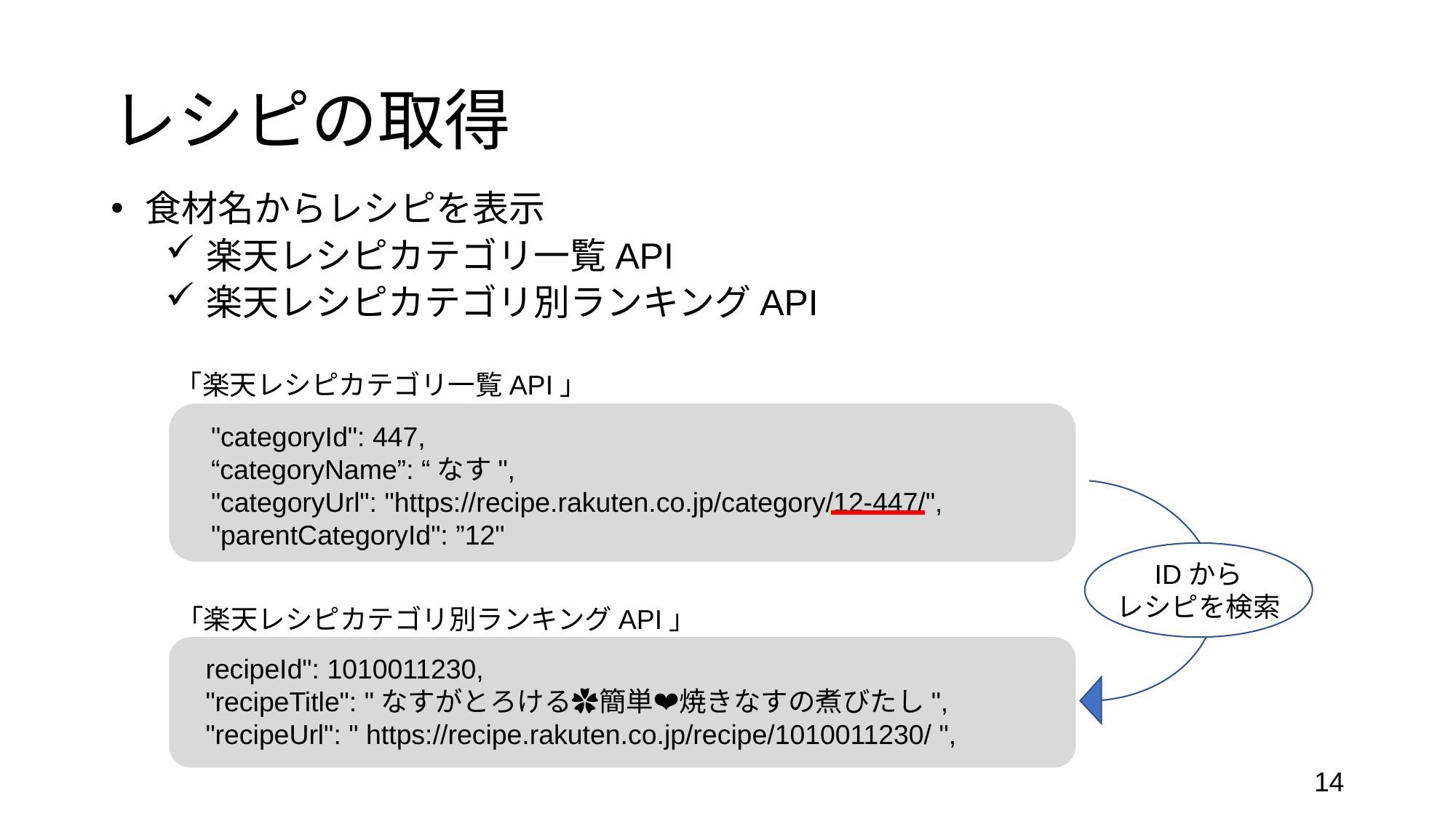

# レシピの取得
食材名からレシピを表示
楽天レシピカテゴリ一覧API
楽天レシピカテゴリ別ランキングAPI

「楽天レシピカテゴリ一覧API」

"categoryId": 447,
“categoryName”: “なす",
"categoryUrl": "https://recipe.rakuten.co.jp/category/12-447/",
"parentCategoryId": ”12"

IDから
レシピを検索
「楽天レシピカテゴリ別ランキングAPI」

recipeId": 1010011230,
"recipeTitle": "なすがとろける✿簡単❤焼きなすの煮びたし",
"recipeUrl": " https://recipe.rakuten.co.jp/recipe/1010011230/ ",
14